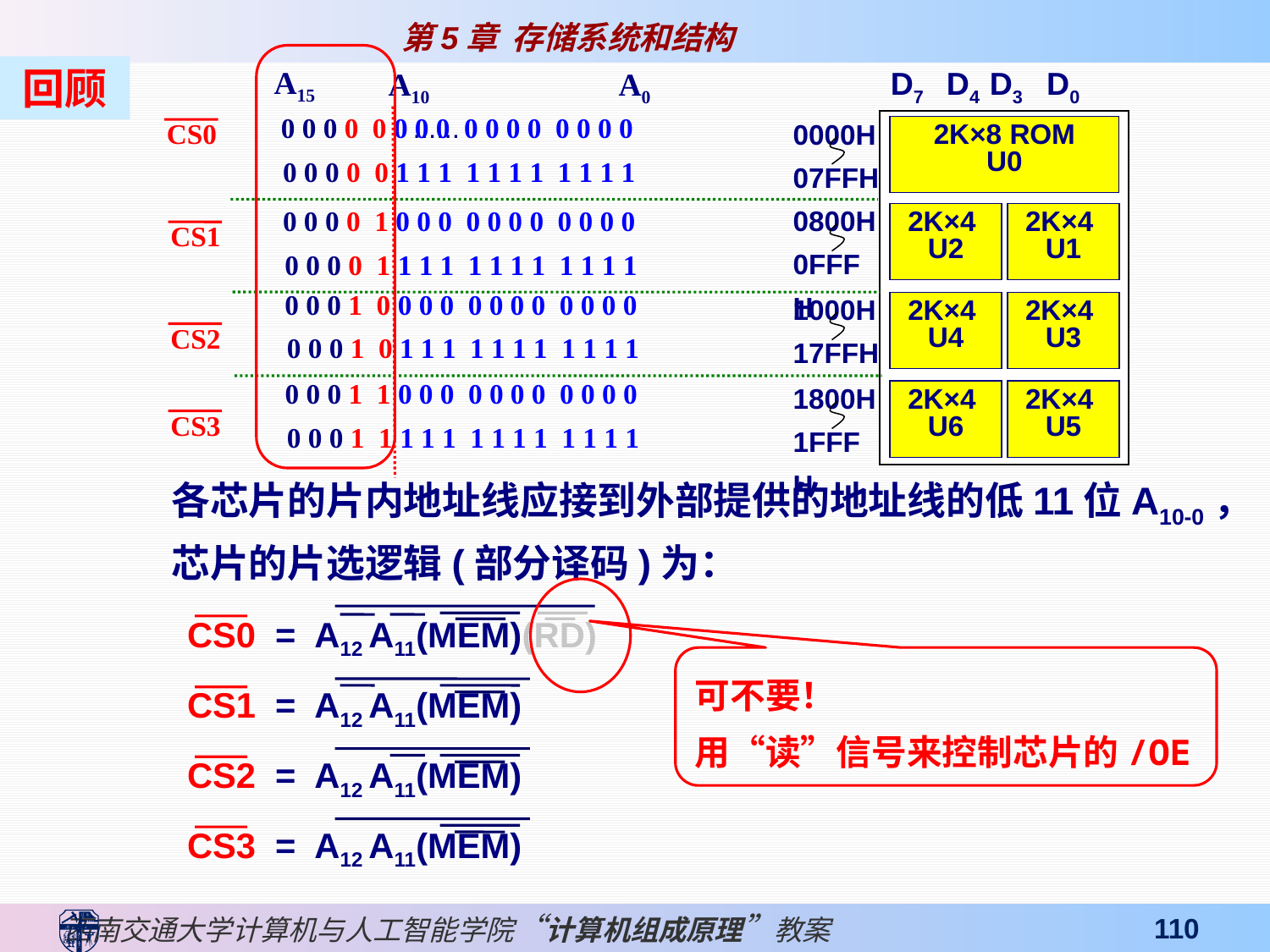

回顾
A15
A10
A0
D7   D4  D3    D0
0000H
07FFH

2K×8 ROM
U0
0800H
0FFFH

2K×4
U2
2K×4
U1
1000H
17FFH

2K×4
U4
2K×4
U3
1800H
1FFFH

2K×4
U6
2K×4
U5
           ......
0 0 0 0  0 0 0 0  0 0 0 0  0 0 0 0
0 0 0 0  0 1 1 1  1 1 1 1  1 1 1 1

CS0

0 0 0 0  1 0 0 0  0 0 0 0  0 0 0 0
0 0 0 0  1 1 1 1  1 1 1 1  1 1 1 1

CS1

0 0 0 1  0 0 0 0  0 0 0 0  0 0 0 0
0 0 0 1  0 1 1 1  1 1 1 1  1 1 1 1

CS2

0 0 0 1  1 0 0 0  0 0 0 0  0 0 0 0
0 0 0 1  1 1 1 1  1 1 1 1  1 1 1 1
CS3

各芯片的片内地址线应接到外部提供的地址线的低11位A10-0，
芯片的片选逻辑(部分译码)为：

 CS0  =  A12 A11(MEM)(RD)

可不要！
用“读”信号来控制芯片的/OE
 CS1  =  A12 A11(MEM)

 CS2  =  A12 A11(MEM)

 CS3  =  A12 A11(MEM)